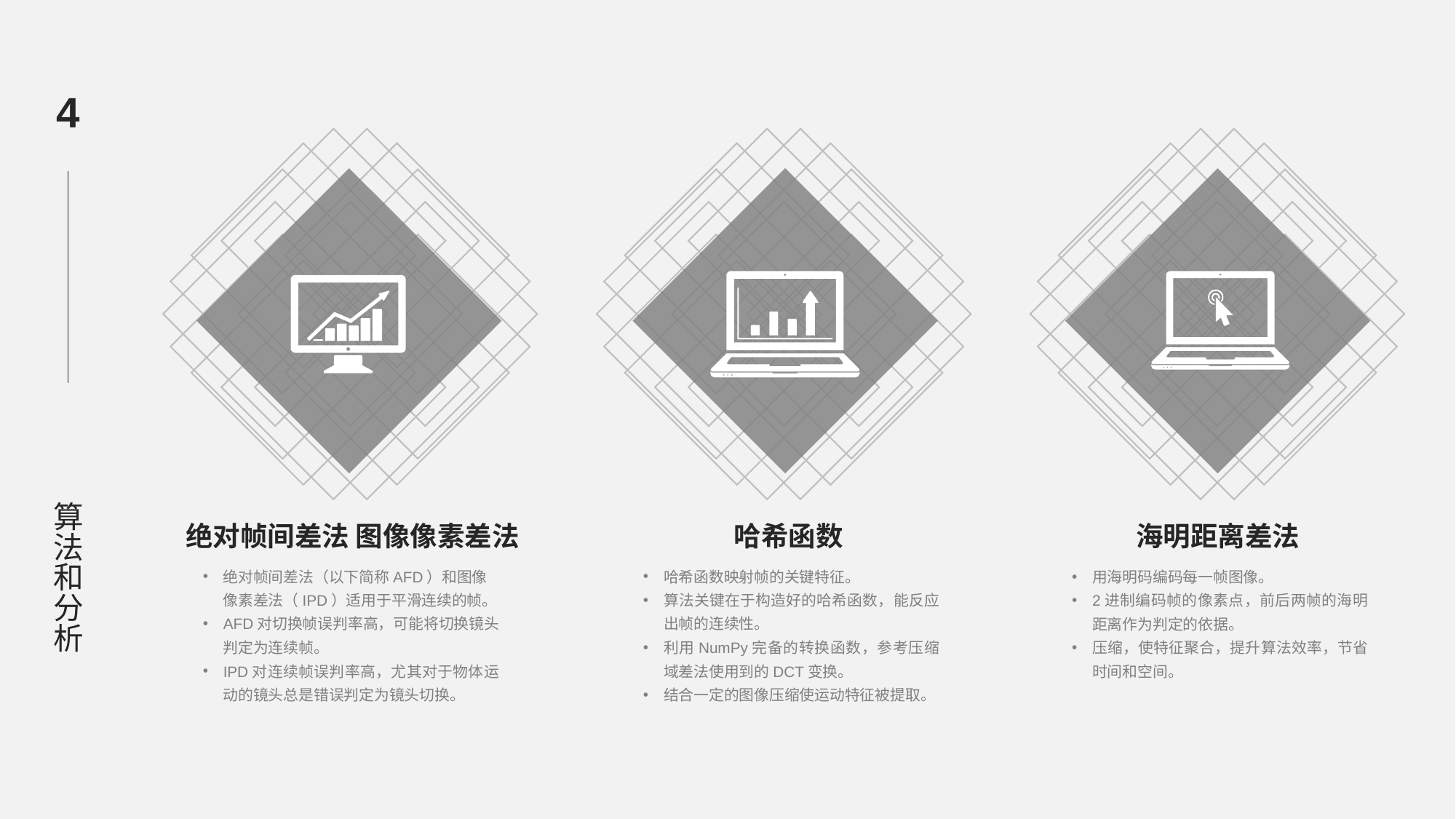

4

算法和分析
绝对帧间差法 图像像素差法
哈希函数
海明距离差法
绝对帧间差法（以下简称AFD）和图像像素差法（IPD）适用于平滑连续的帧。
AFD对切换帧误判率高，可能将切换镜头判定为连续帧。
IPD对连续帧误判率高，尤其对于物体运动的镜头总是错误判定为镜头切换。
哈希函数映射帧的关键特征。
算法关键在于构造好的哈希函数，能反应出帧的连续性。
利用NumPy完备的转换函数，参考压缩域差法使用到的DCT变换。
结合一定的图像压缩使运动特征被提取。
用海明码编码每一帧图像。
2进制编码帧的像素点，前后两帧的海明距离作为判定的依据。
压缩，使特征聚合，提升算法效率，节省时间和空间。